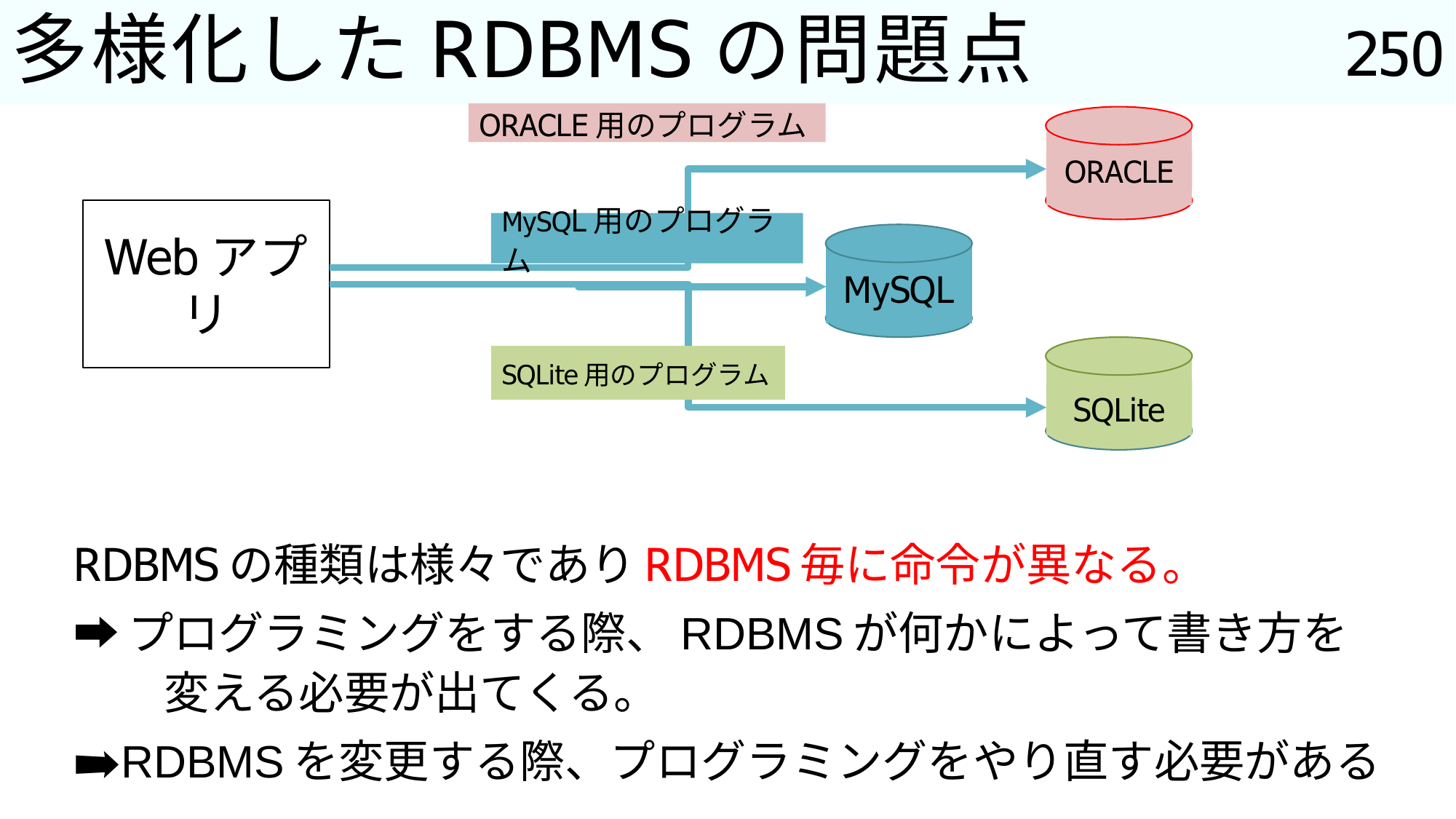

250
# 多様化したRDBMSの問題点
ORACLE用のプログラム

ORACLE
Webアプリ
MySQL用のプログラム

MySQL

SQLite
SQLite用のプログラム
RDBMSの種類は様々でありRDBMS毎に命令が異なる。
➡プログラミングをする際、RDBMSが何かによって書き方を
　　変える必要が出てくる。
➡RDBMSを変更する際、プログラミングをやり直す必要がある